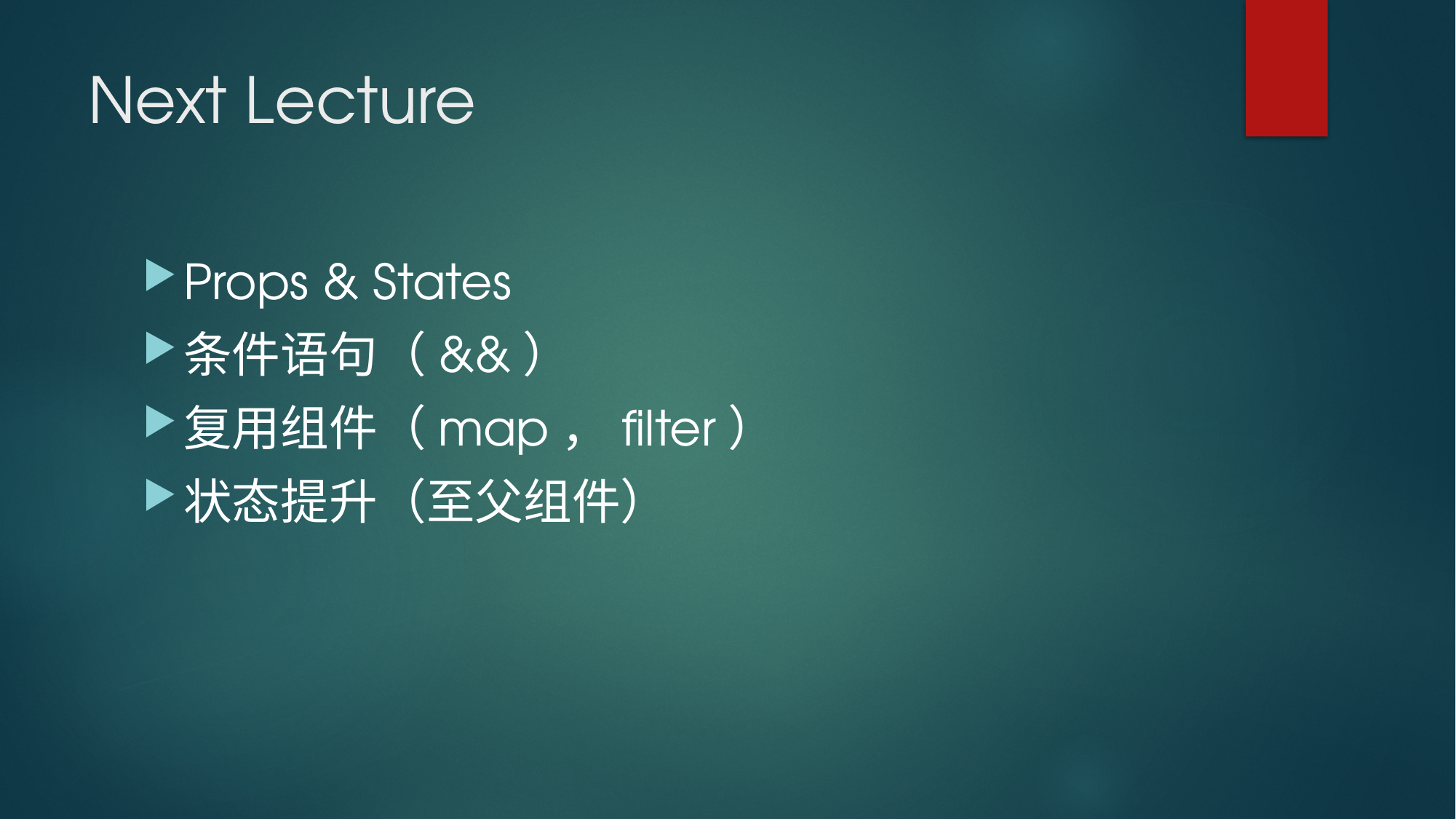

# Next Lecture
Props & States
条件语句（&&）
复用组件（map，filter）
状态提升（至父组件）